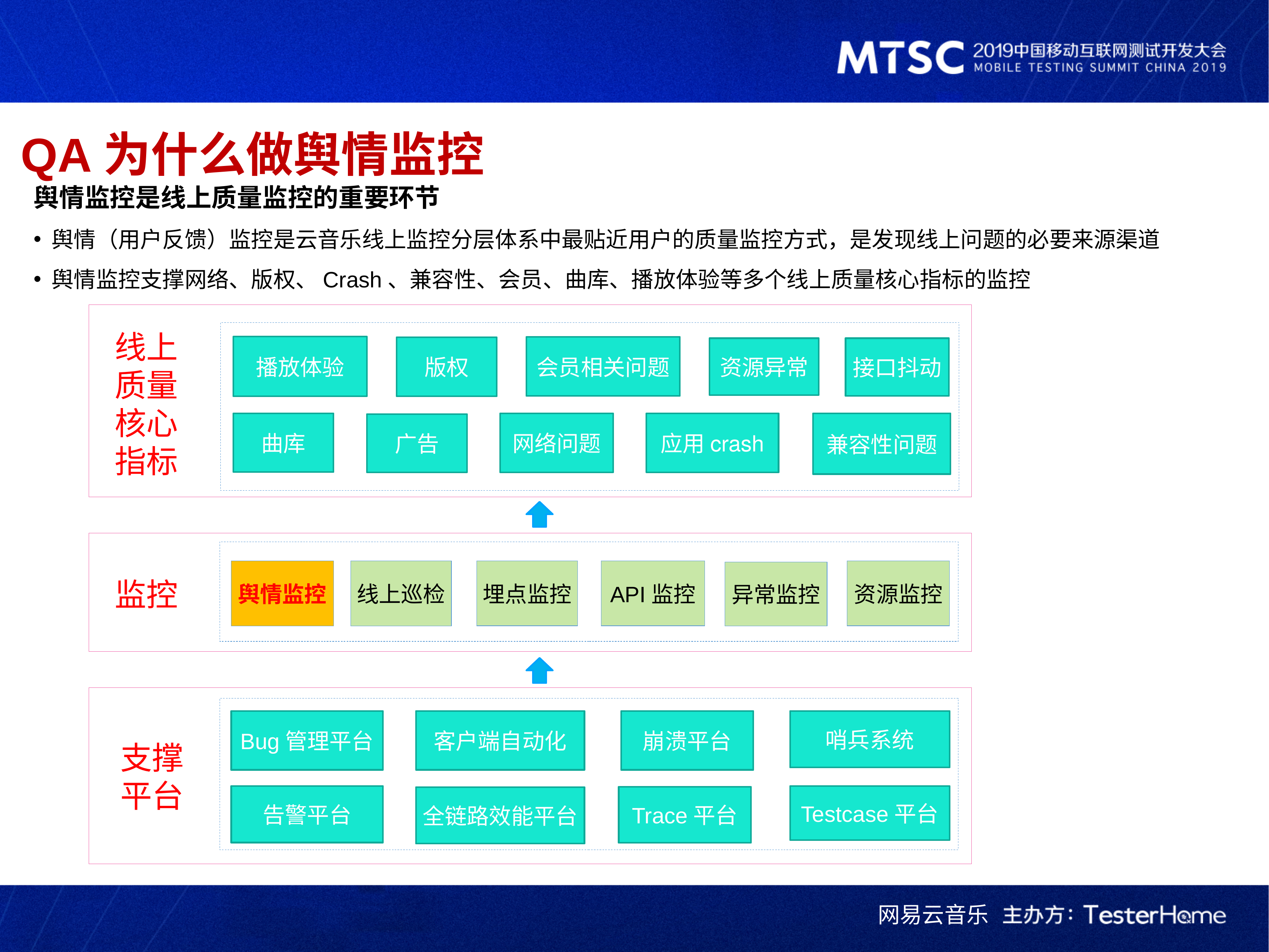

QA为什么做舆情监控
舆情监控是线上质量监控的重要环节
舆情（用户反馈）监控是云音乐线上监控分层体系中最贴近用户的质量监控方式，是发现线上问题的必要来源渠道
舆情监控支撑网络、版权、Crash、兼容性、会员、曲库、播放体验等多个线上质量核心指标的监控

线上质量核心指标
播放体验
会员相关问题
版权
接口抖动
资源异常
网络问题
兼容性问题
曲库
应用crash
广告

资源监控
线上巡检
埋点监控
舆情监控
API监控
异常监控
监控

崩溃平台
哨兵系统
Bug管理平台
客户端自动化
支撑平台
Testcase平台
告警平台
Trace平台
全链路效能平台
网易云音乐